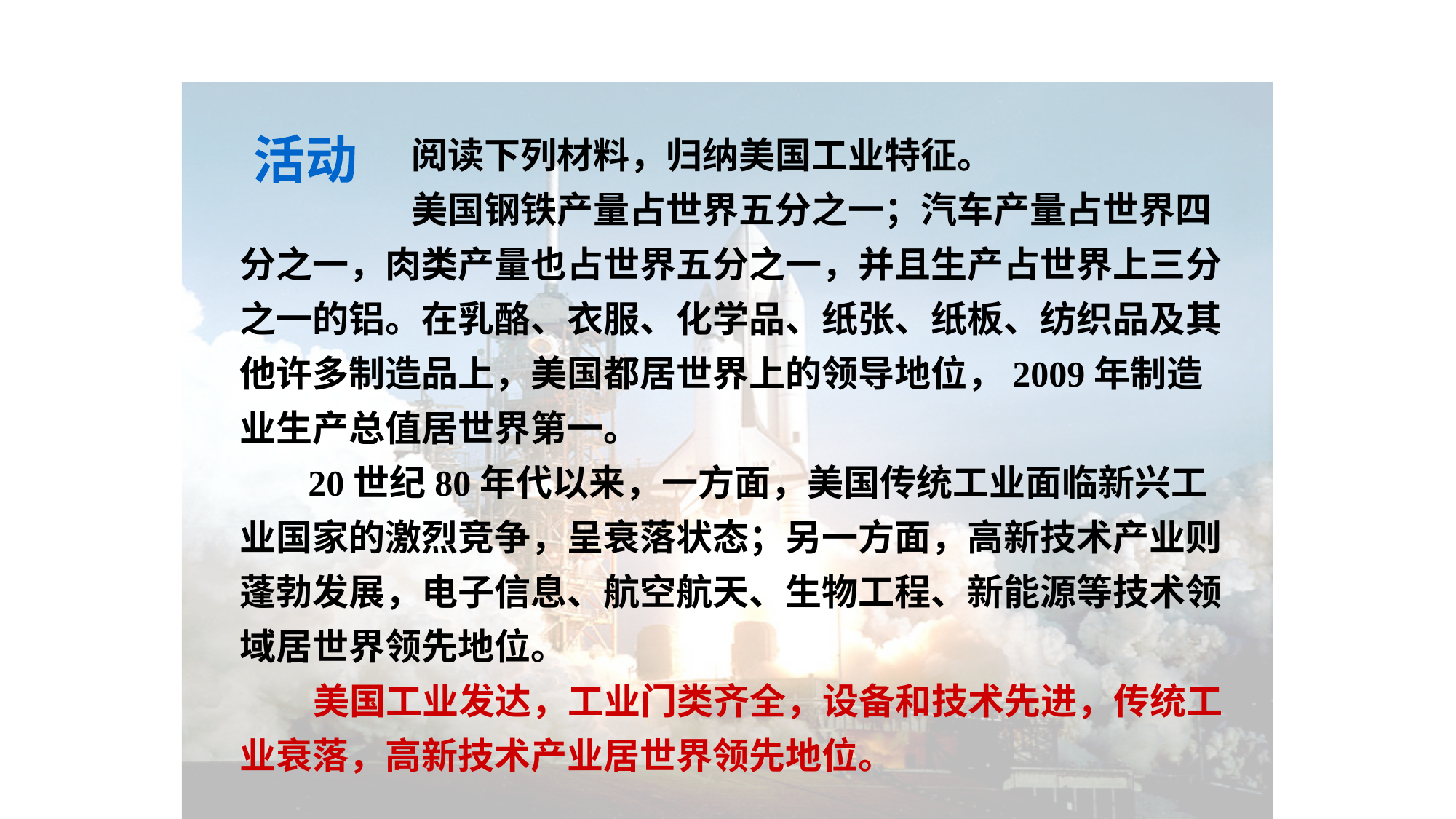

阅读下列材料，归纳美国工业特征。
                美国钢铁产量占世界五分之一；汽车产量占世界四分之一，肉类产量也占世界五分之一，并且生产占世界上三分之一的铝。在乳酪、衣服、化学品、纸张、纸板、纺织品及其他许多制造品上，美国都居世界上的领导地位，2009年制造业生产总值居世界第一。
    20世纪80年代以来，一方面，美国传统工业面临新兴工业国家的激烈竞争，呈衰落状态；另一方面，高新技术产业则蓬勃发展，电子信息、航空航天、生物工程、新能源等技术领域居世界领先地位。
    美国工业发达，工业门类齐全，设备和技术先进，传统工业衰落，高新技术产业居世界领先地位。
活动